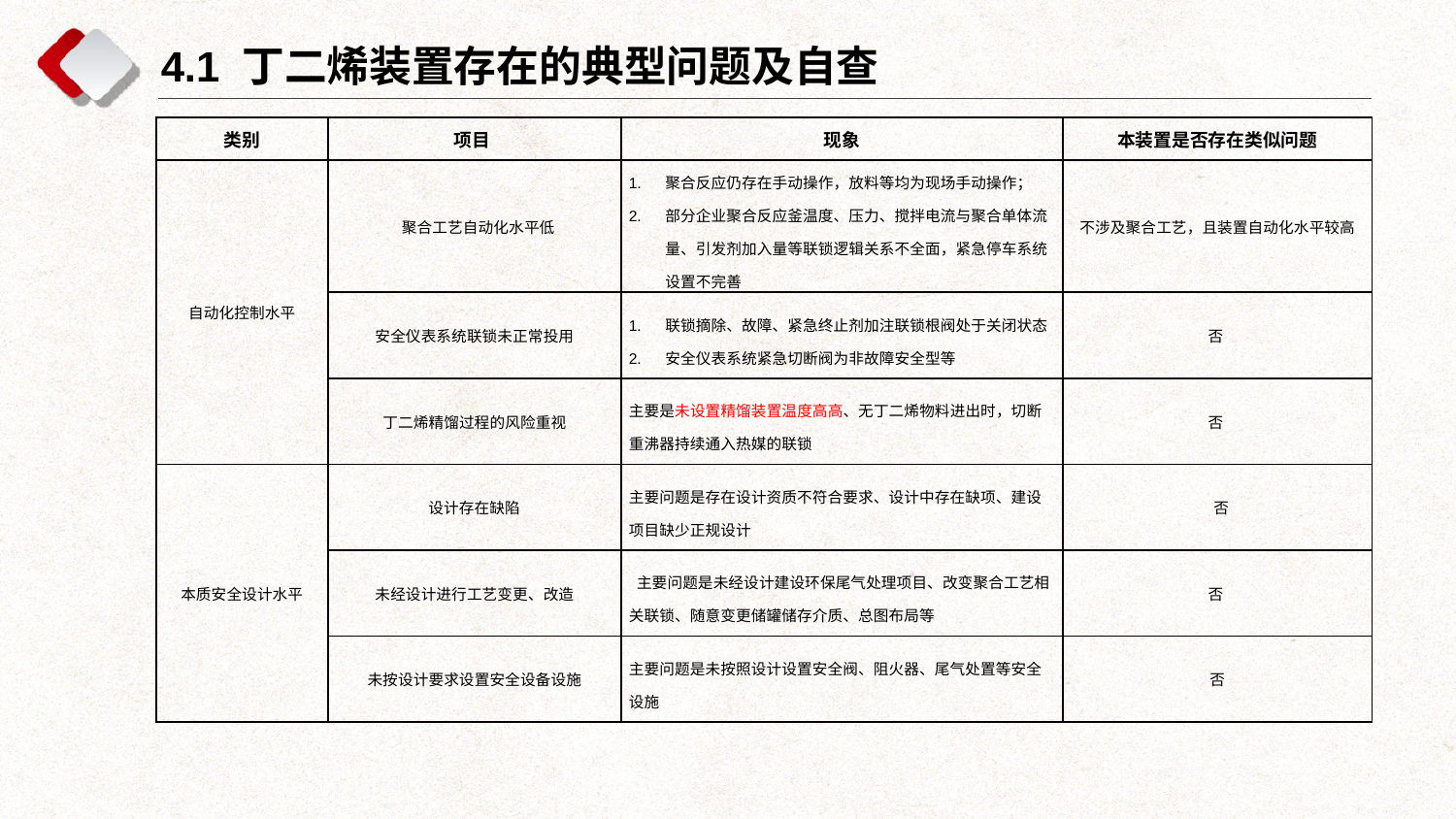

4.1 丁二烯装置存在的典型问题及自查
| 类别 | 项目 | 现象 | 本装置是否存在类似问题 |
| --- | --- | --- | --- |
| 自动化控制水平 | 聚合工艺自动化水平低 | 聚合反应仍存在手动操作，放料等均为现场手动操作； 部分企业聚合反应釜温度、压力、搅拌电流与聚合单体流量、引发剂加入量等联锁逻辑关系不全面，紧急停车系统设置不完善 | 不涉及聚合工艺，且装置自动化水平较高 |
|  | 安全仪表系统联锁未正常投用 | 联锁摘除、故障、紧急终止剂加注联锁根阀处于关闭状态 安全仪表系统紧急切断阀为非故障安全型等 | 否 |
|  | 丁二烯精馏过程的风险重视 | 主要是未设置精馏装置温度高高、无丁二烯物料进出时，切断重沸器持续通入热媒的联锁 | 否 |
| 本质安全设计水平 | 设计存在缺陷 | 主要问题是存在设计资质不符合要求、设计中存在缺项、建设项目缺少正规设计图纸等 | 否 |
|  | 未经设计进行工艺变更、改造 | 主要问题是未经设计建设环保尾气处理项目、改变聚合工艺相关联锁、随意变更储罐储存介质、总图布局等 | 否 |
|  | 未按设计要求设置安全设备设施 | 主要问题是未按照设计设置安全阀、阻火器、尾气处置等安全设施 | 否 |